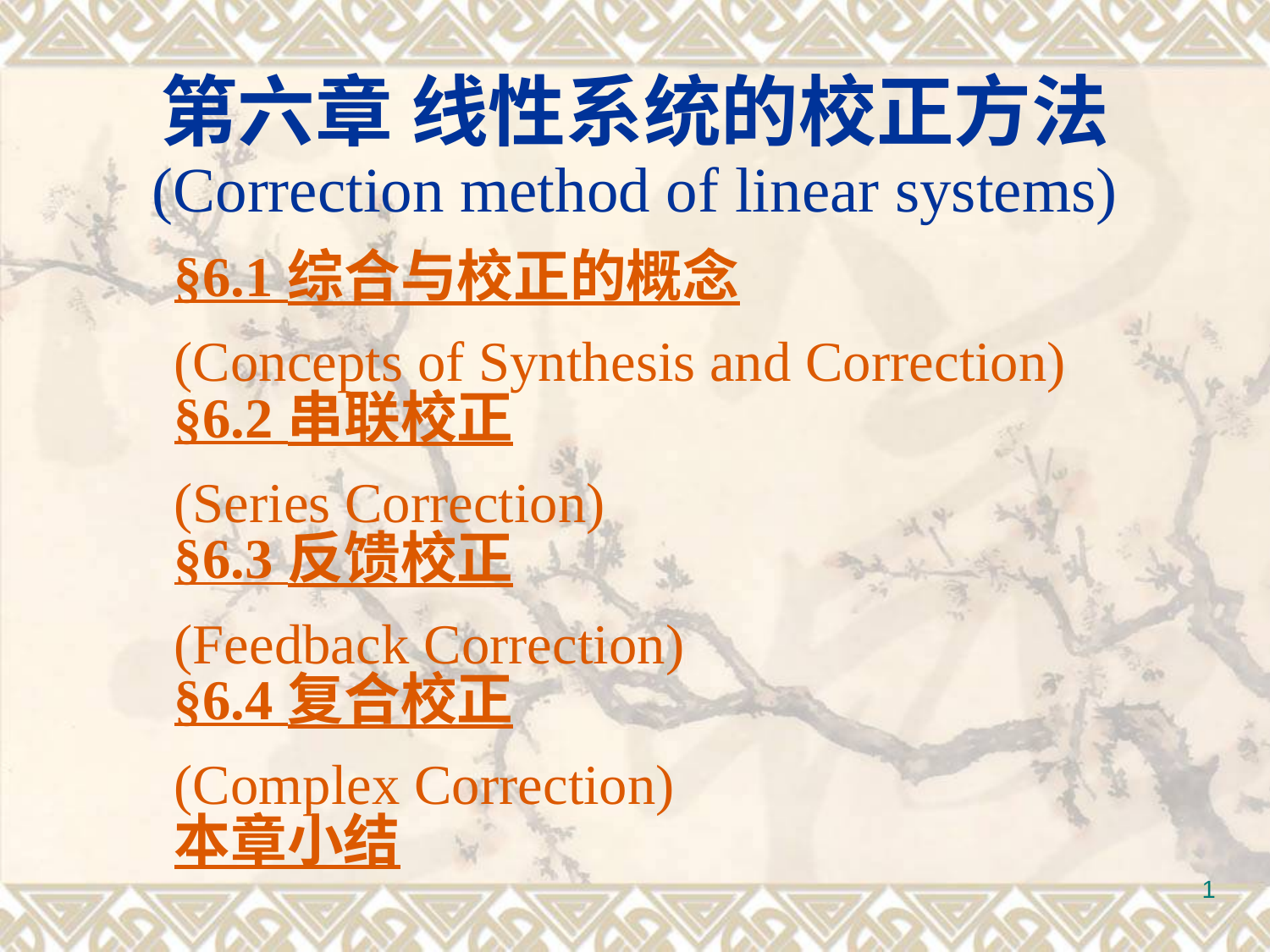

第六章 线性系统的校正方法
(Correction method of linear systems)
§6.1 综合与校正的概念
(Concepts of Synthesis and Correction)
§6.2 串联校正
(Series Correction)
§6.3 反馈校正
(Feedback Correction)
§6.4 复合校正
(Complex Correction)
本章小结
1